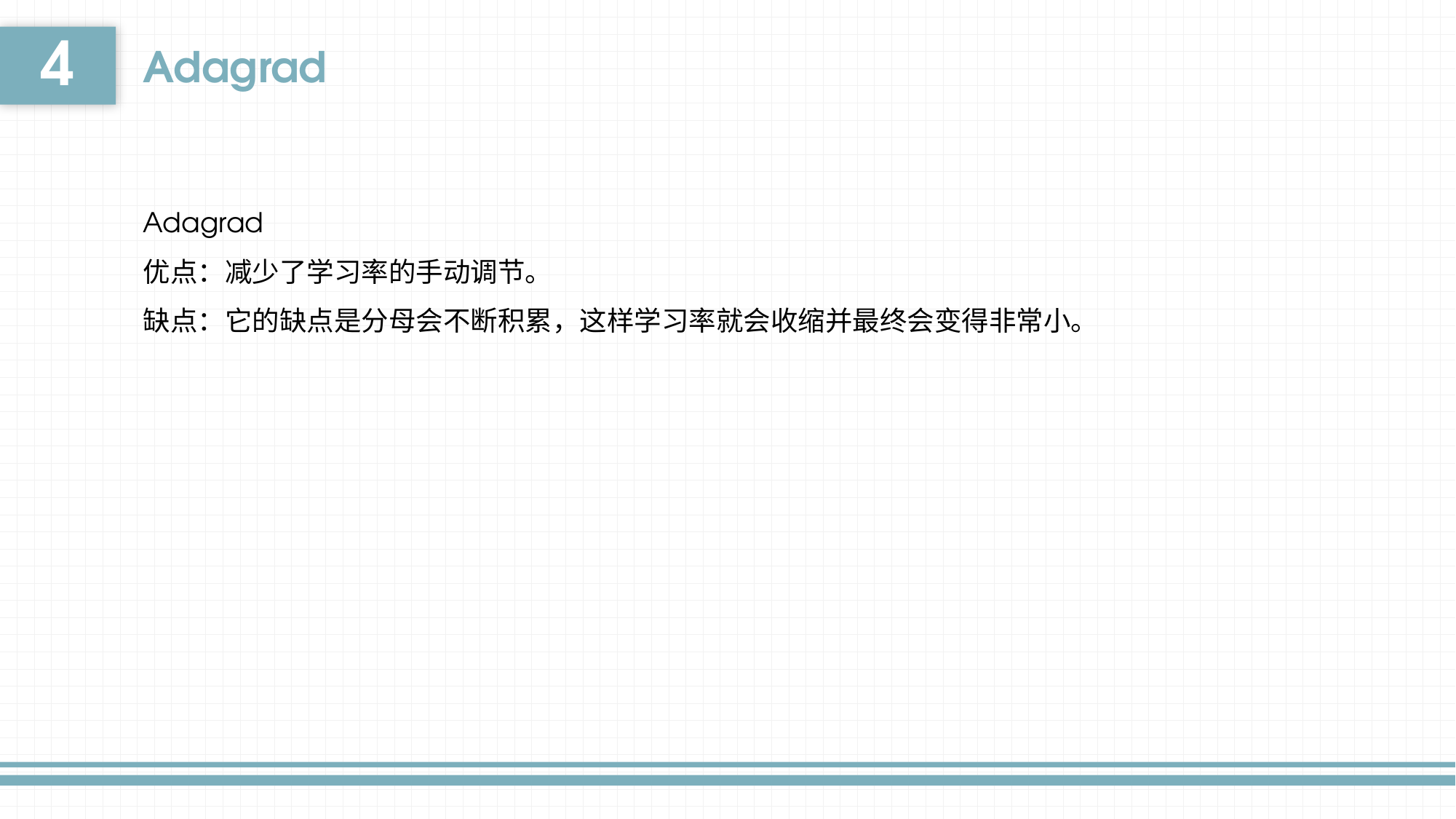

4
Adagrad
Adagrad
优点：减少了学习率的手动调节。
缺点：它的缺点是分母会不断积累，这样学习率就会收缩并最终会变得非常小。